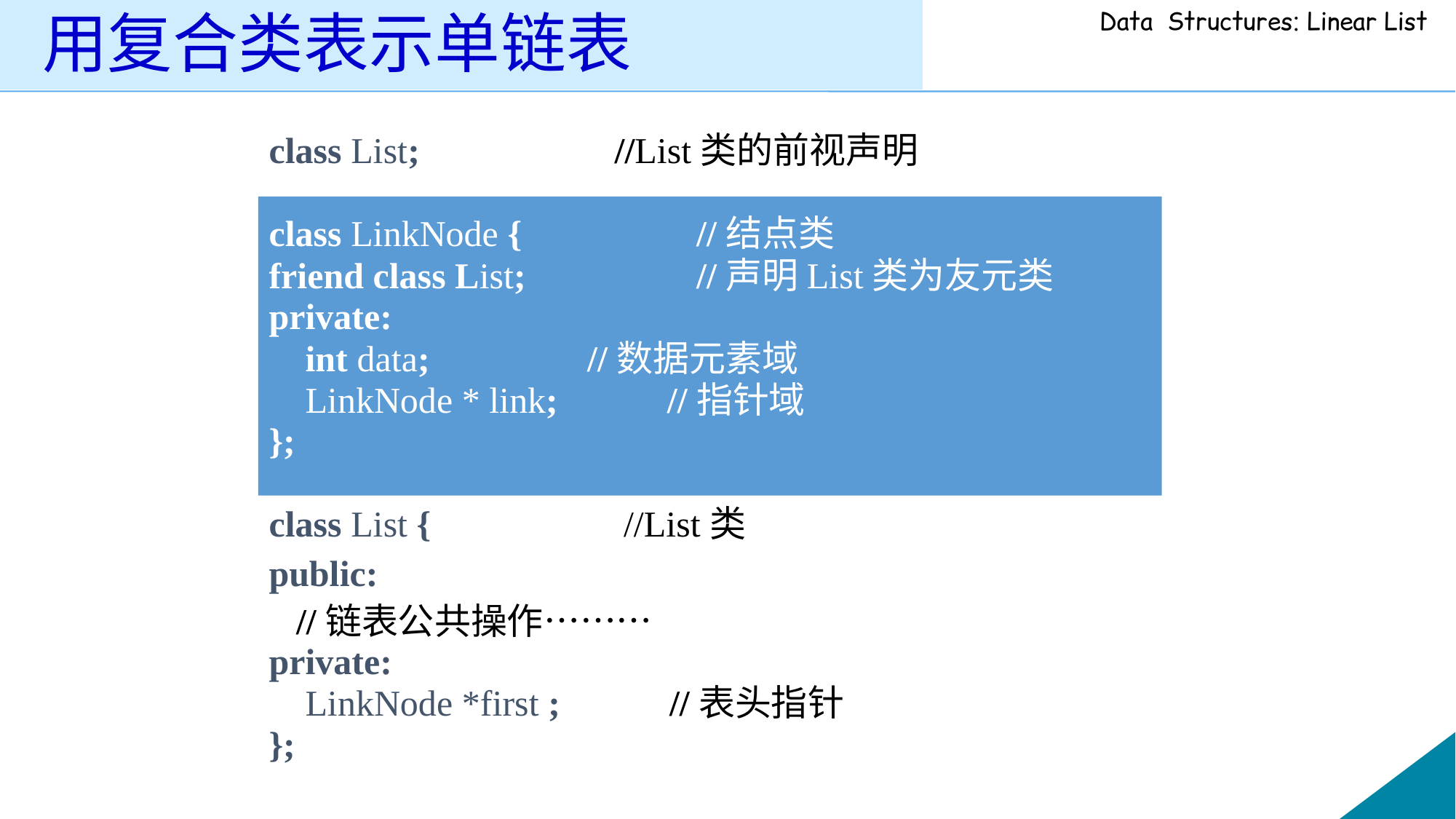

# 用复合类表示单链表
 class List;	               //List类的前视声明

 class LinkNode {	        	//结点类
 friend class List;	        	//声明List类为友元类
 private:
     int data;		//数据元素域
     LinkNode * link;            //指针域
 };

 class List {	                //List类
 public:
    //链表公共操作………
 private:
     LinkNode *first ;            //表头指针
 };